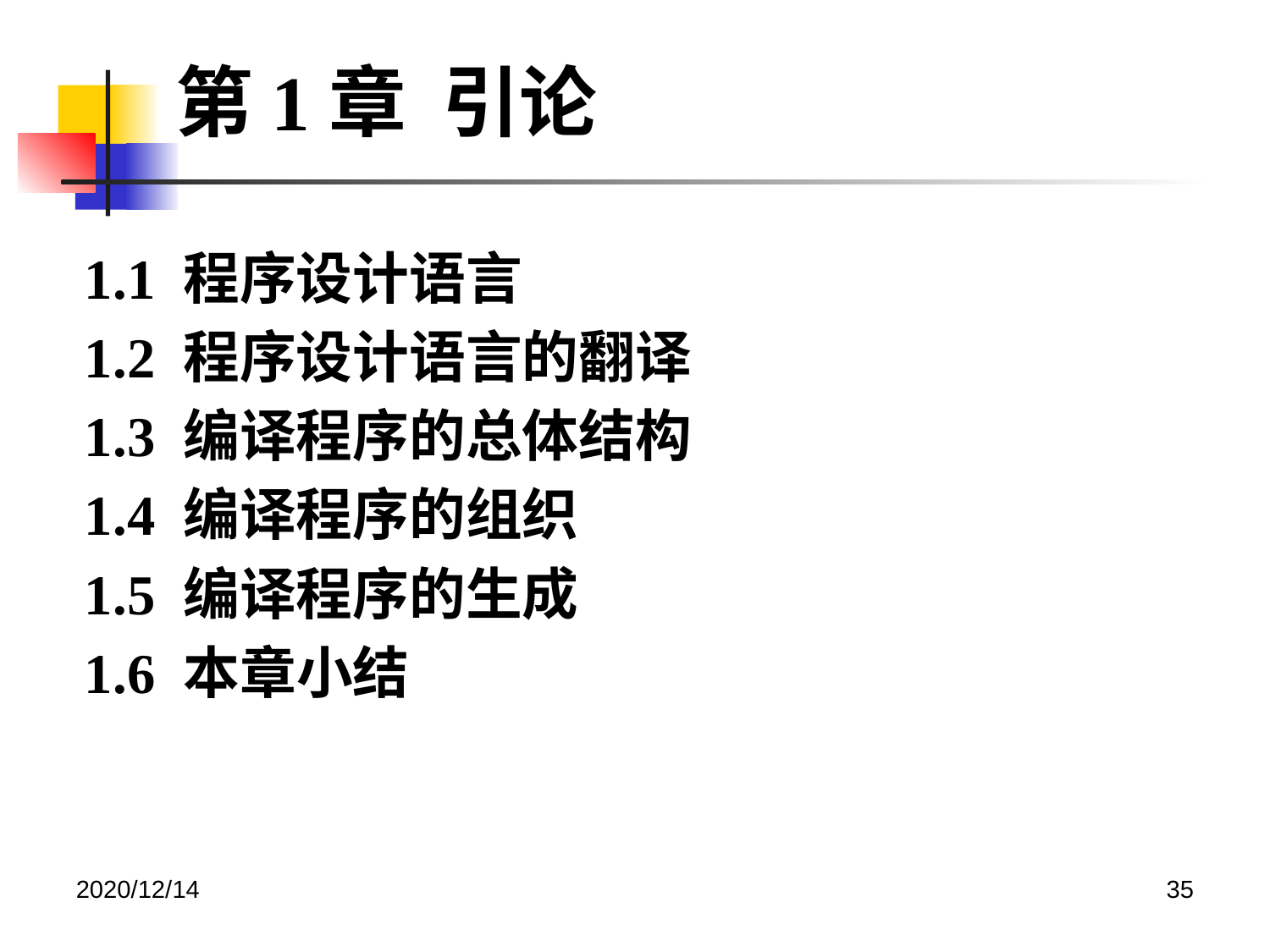

第1章  引论
1.1 程序设计语言
1.2 程序设计语言的翻译
1.3 编译程序的总体结构
1.4 编译程序的组织
1.5 编译程序的生成
1.6 本章小结
2020/12/14
35